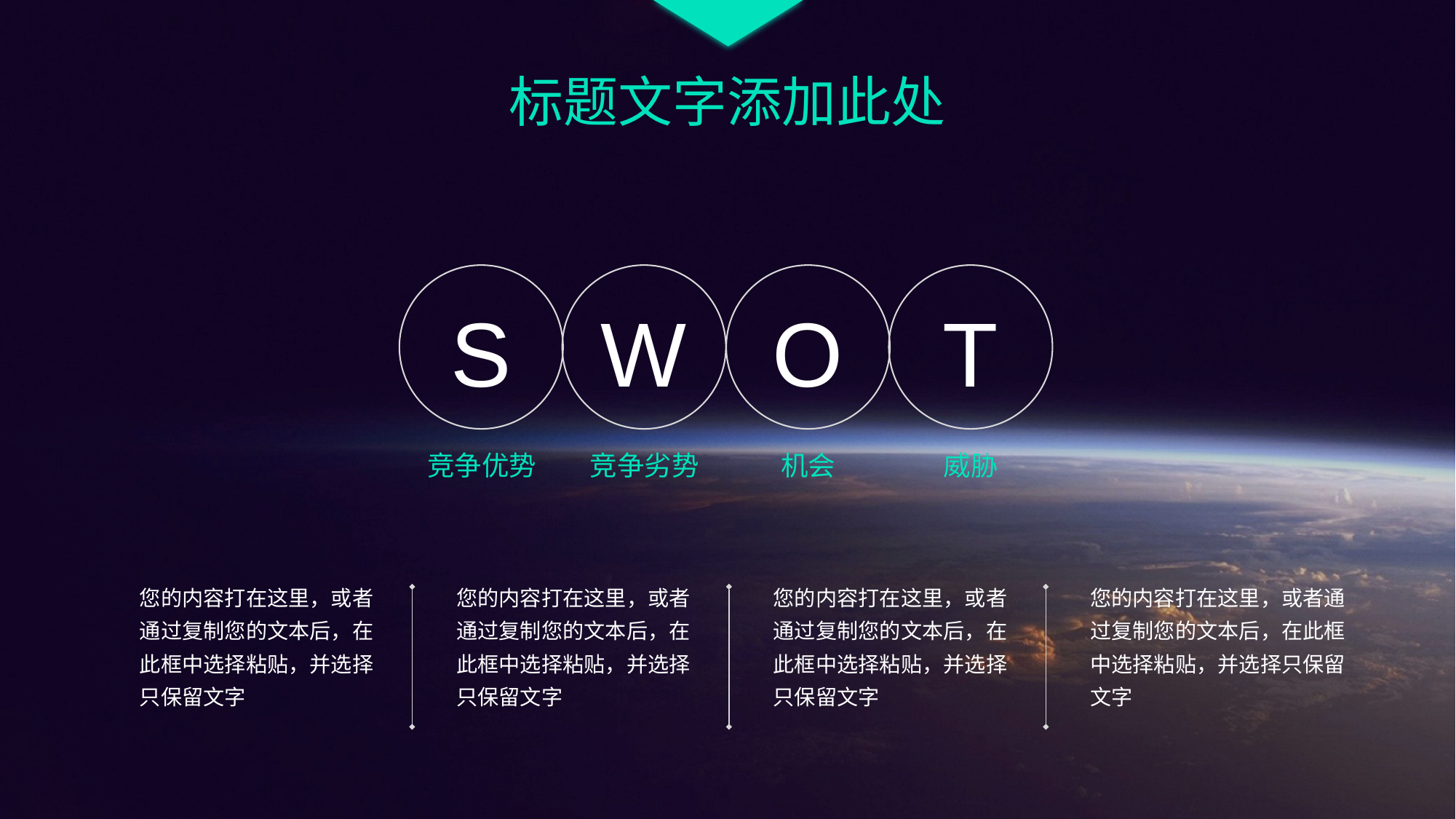

标题文字添加此处

S
W
O
T
竞争优势
竞争劣势
机会
威胁
您的内容打在这里，或者通过复制您的文本后，在此框中选择粘贴，并选择只保留文字
您的内容打在这里，或者通过复制您的文本后，在此框中选择粘贴，并选择只保留文字
您的内容打在这里，或者通过复制您的文本后，在此框中选择粘贴，并选择只保留文字
您的内容打在这里，或者通过复制您的文本后，在此框中选择粘贴，并选择只保留文字